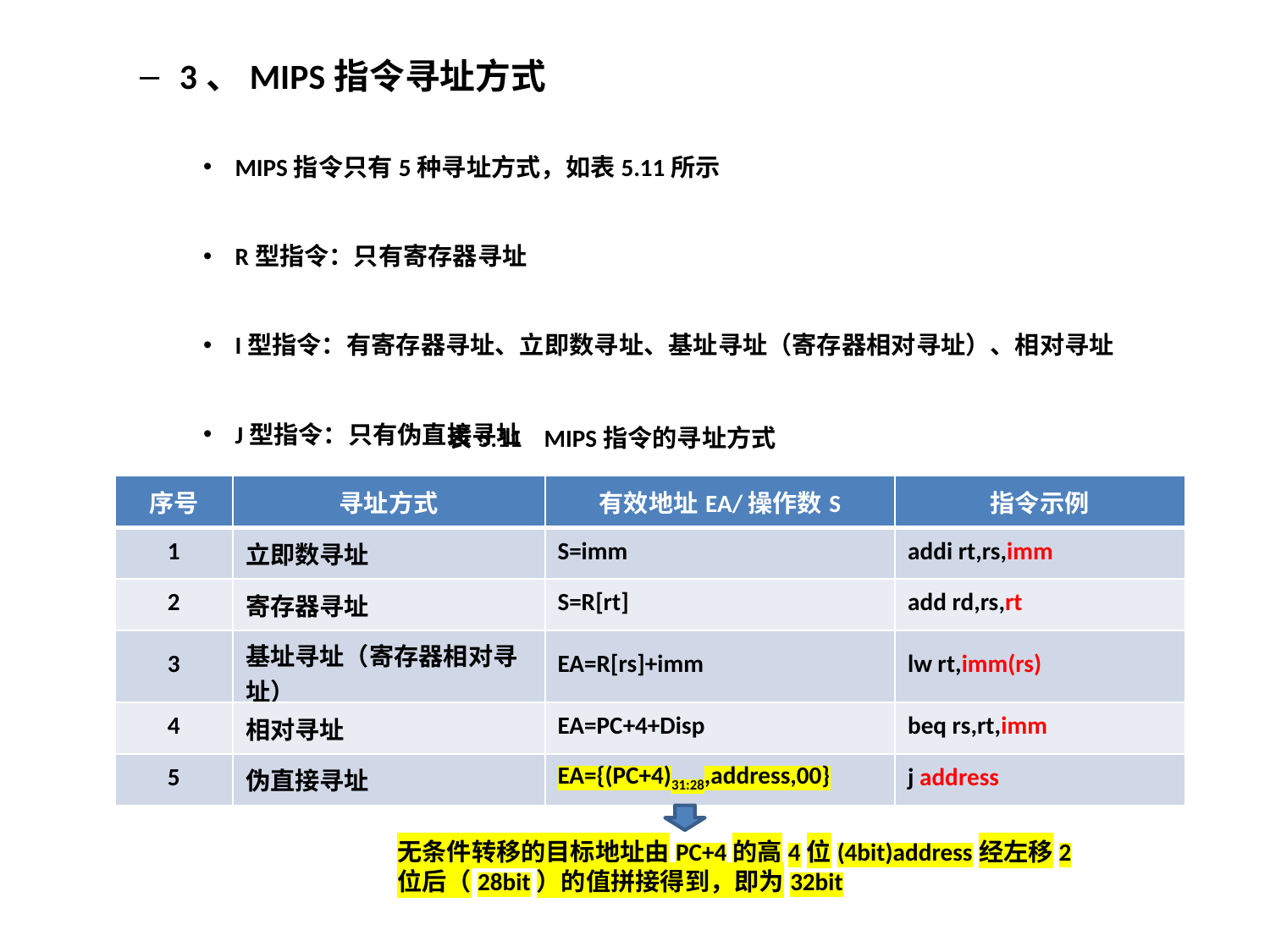

3、MIPS指令寻址方式

MIPS指令只有5种寻址方式，如表5.11所示

R型指令：只有寄存器寻址

I型指令：有寄存器寻址、立即数寻址、基址寻址（寄存器相对寻址）、相对寻址

J型指令：只有伪直接寻址
表5.11    MIPS指令的寻址方式
| 序号 | 寻址方式 | 有效地址EA/操作数S | 指令示例 |
| --- | --- | --- | --- |
| 1 | 立即数寻址 | S=imm | addi rt,rs,imm |
| 2 | 寄存器寻址 | S=R[rt] | add rd,rs,rt |
| 3 | 基址寻址（寄存器相对寻址） | EA=R[rs]+imm | lw rt,imm(rs) |
| 4 | 相对寻址 | EA=PC+4+Disp | beq rs,rt,imm |
| 5 | 伪直接寻址 | EA={(PC+4)31:28,address,00} | j address |

无条件转移的目标地址由PC+4的高4位(4bit)address经左移2位后（28bit）的值拼接得到，即为32bit